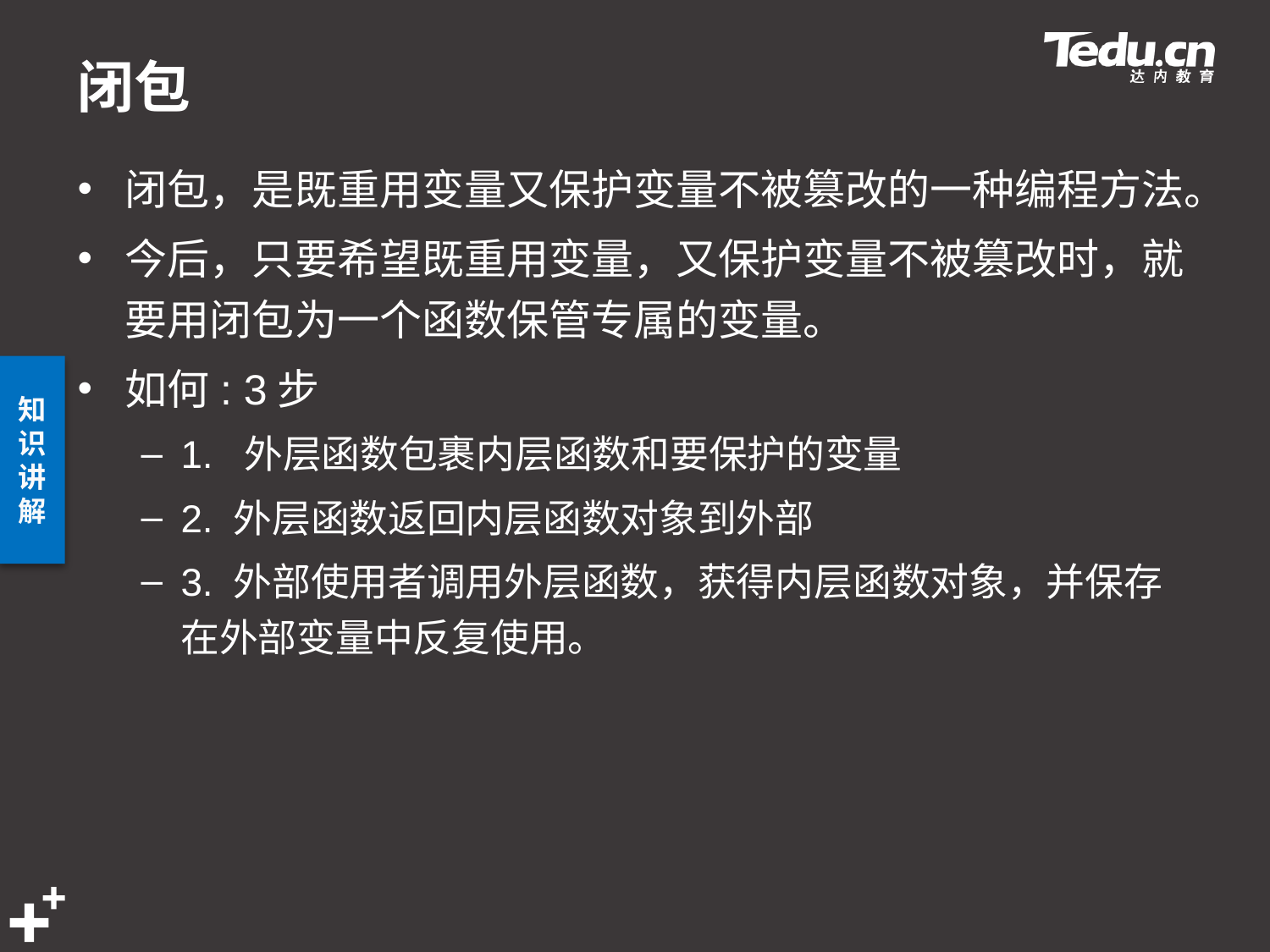

# 闭包
闭包，是既重用变量又保护变量不被篡改的一种编程方法。
今后，只要希望既重用变量，又保护变量不被篡改时，就要用闭包为一个函数保管专属的变量。
如何: 3步
1.  外层函数包裹内层函数和要保护的变量
2. 外层函数返回内层函数对象到外部
3. 外部使用者调用外层函数，获得内层函数对象，并保存在外部变量中反复使用。